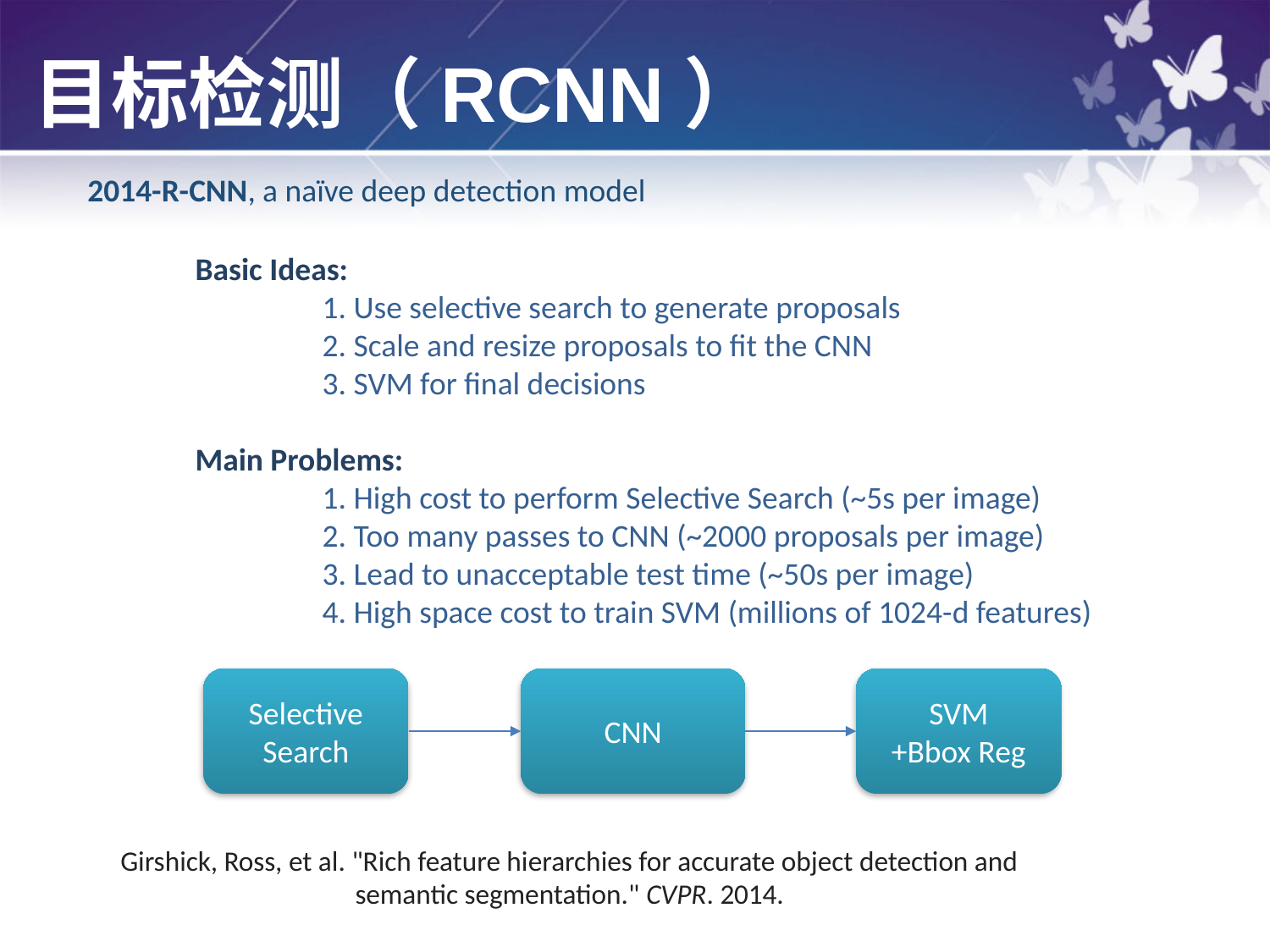

目标检测（RCNN）
2014-R-CNN, a naïve deep detection model
Basic Ideas:
	1. Use selective search to generate proposals
	2. Scale and resize proposals to fit the CNN
	3. SVM for final decisions

Main Problems:
	1. High cost to perform Selective Search (~5s per image)
	2. Too many passes to CNN (~2000 proposals per image)
	3. Lead to unacceptable test time (~50s per image)
	4. High space cost to train SVM (millions of 1024-d features)
CNN
SVM
+Bbox Reg
Selective
Search
Girshick, Ross, et al. "Rich feature hierarchies for accurate object detection and semantic segmentation." CVPR. 2014.